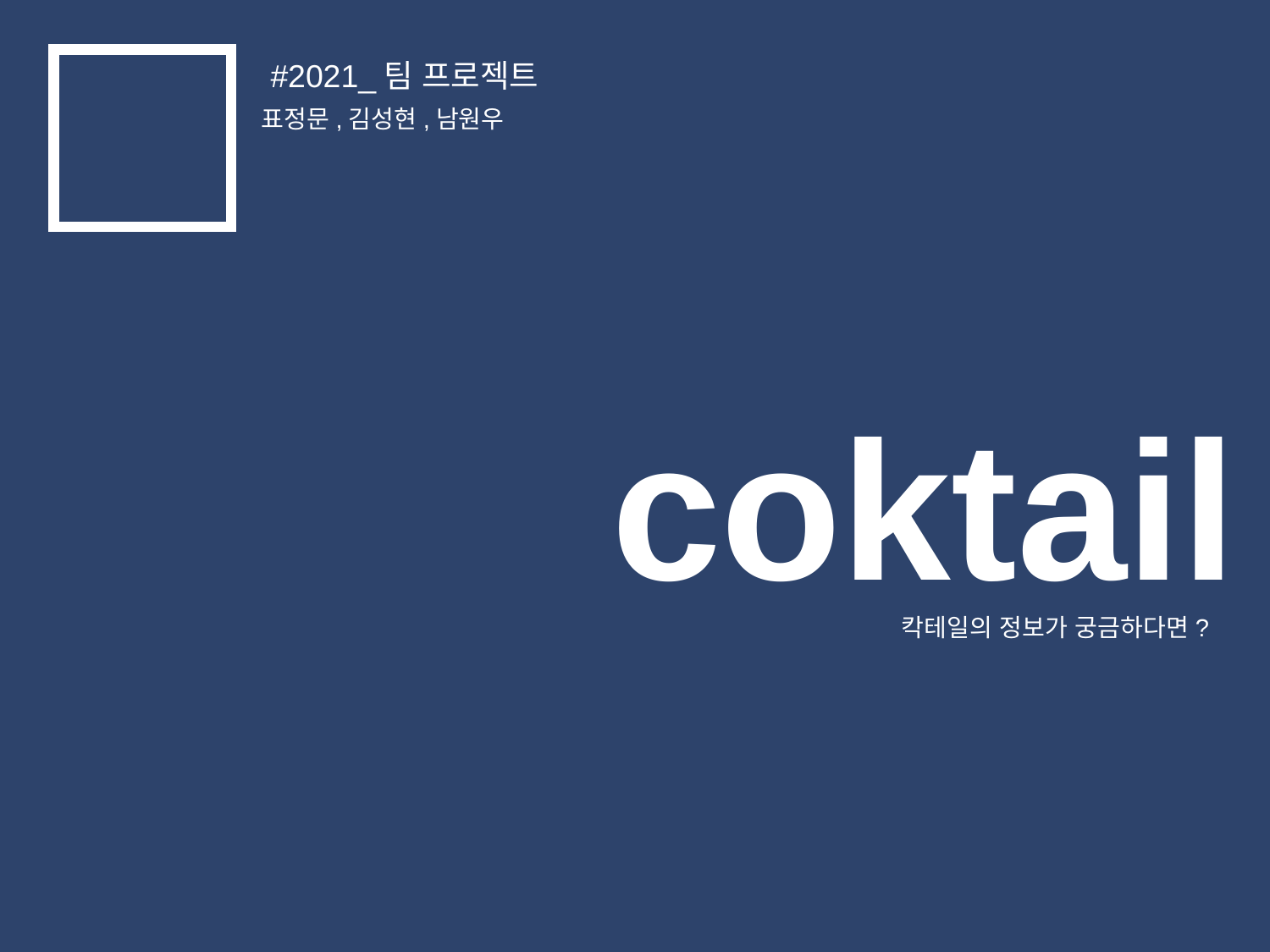

#2021_팀 프로젝트

표정문,김성현,남원우
coktail
칵테일의 정보가 궁금하다면?